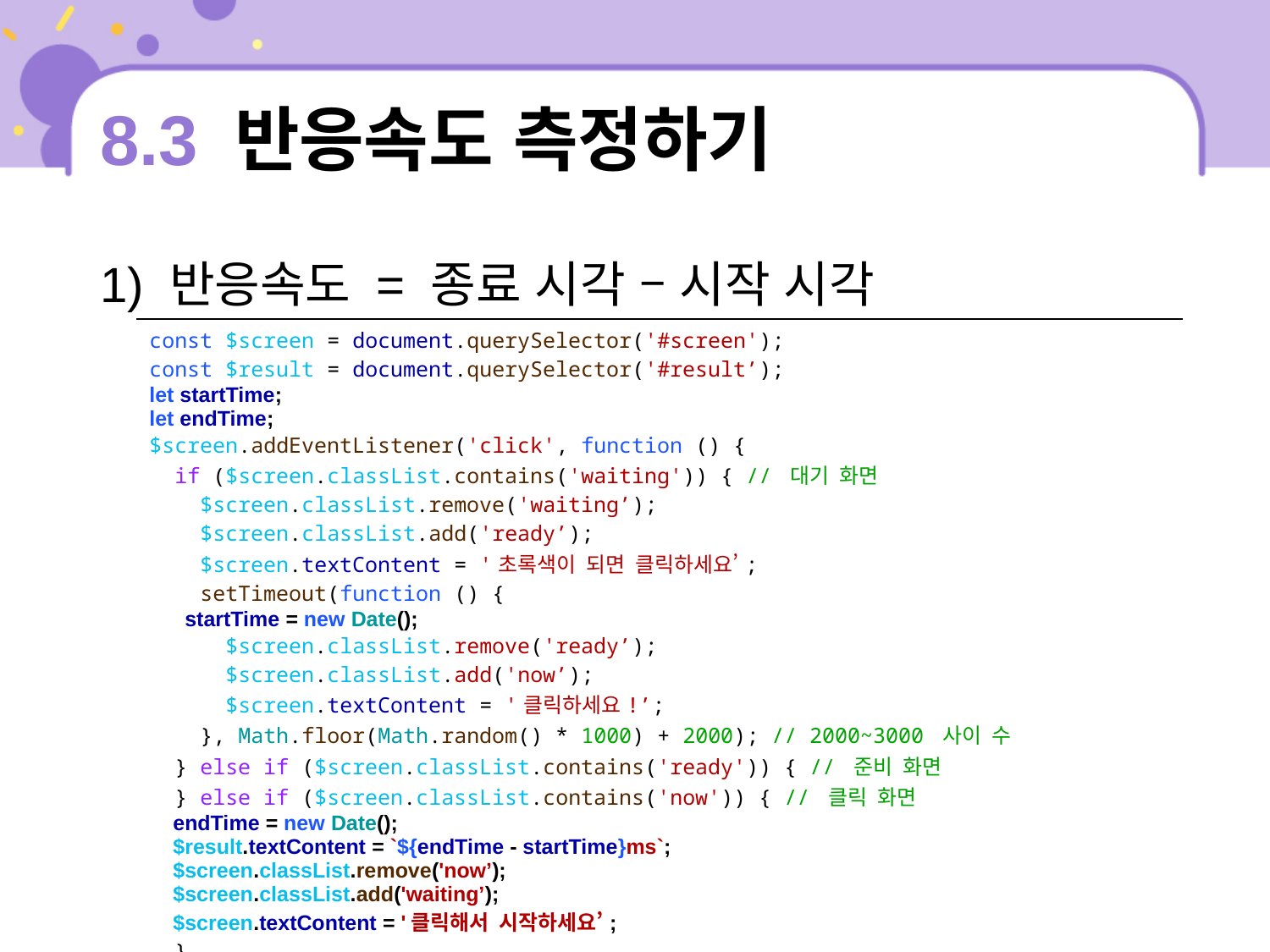

# 8.3 반응속도 측정하기
1) 반응속도 = 종료 시각 – 시작 시각
| const $screen = document.querySelector('#screen'); const $result = document.querySelector('#result’); let startTime; let endTime; $screen.addEventListener('click', function () { if ($screen.classList.contains('waiting')) { // 대기 화면 $screen.classList.remove('waiting’); $screen.classList.add('ready’); $screen.textContent = '초록색이 되면 클릭하세요’; setTimeout(function () { startTime = new Date(); $screen.classList.remove('ready’); $screen.classList.add('now’); $screen.textContent = '클릭하세요!’; }, Math.floor(Math.random() \* 1000) + 2000); // 2000~3000 사이 수 } else if ($screen.classList.contains('ready')) { // 준비 화면 } else if ($screen.classList.contains('now')) { // 클릭 화면 endTime = new Date(); $result.textContent = `${endTime - startTime}ms`; $screen.classList.remove('now’); $screen.classList.add('waiting’); $screen.textContent = '클릭해서 시작하세요’; } }); |
| --- |